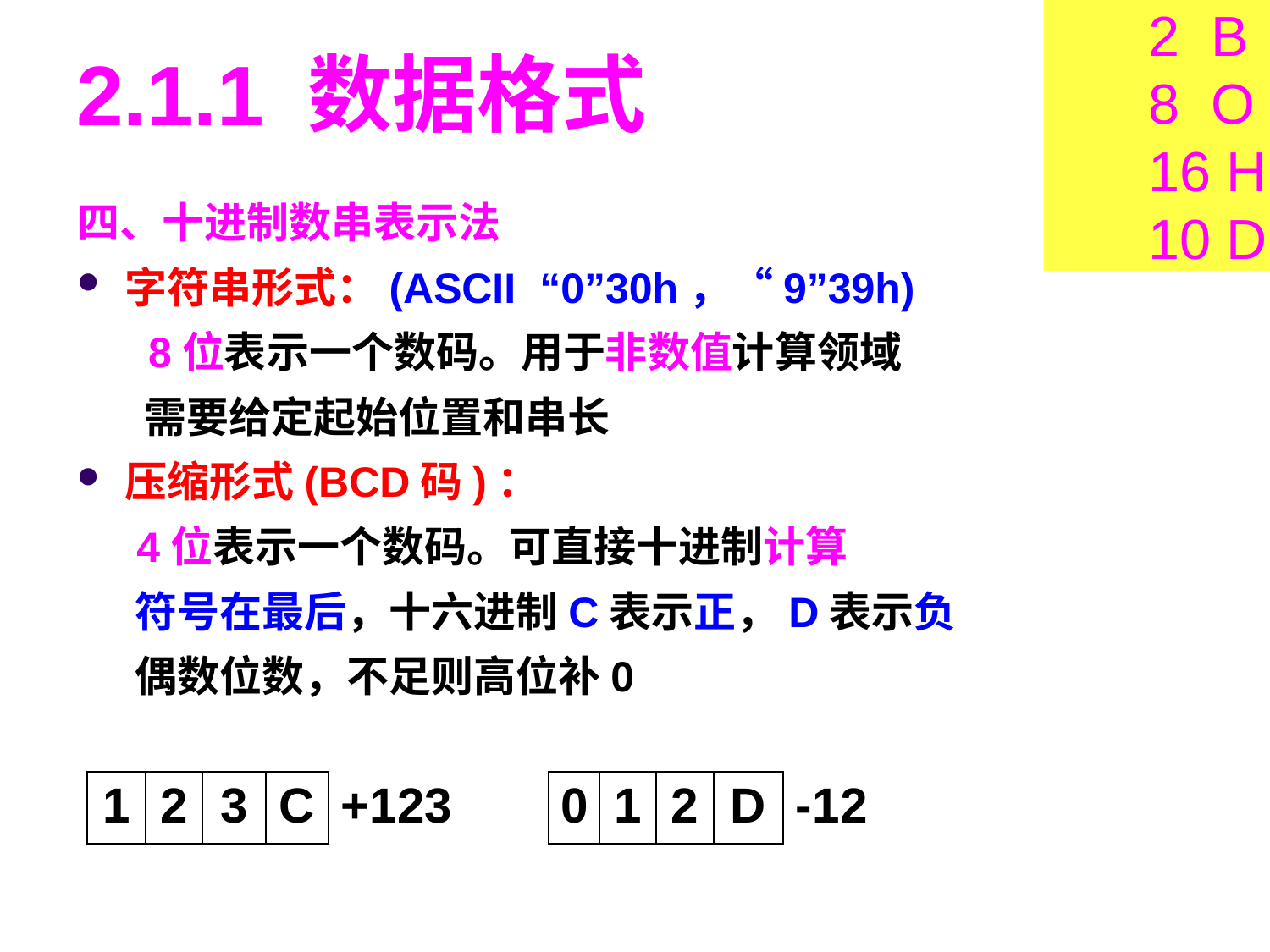

2  B
8  O
16 H
10 D
# 2.1.1 数据格式
四、十进制数串表示法
字符串形式：(ASCII  “0”30h，“9”39h)
      8位表示一个数码。用于非数值计算领域
      需要给定起始位置和串长
压缩形式(BCD码)：
     4位表示一个数码。可直接十进制计算
     符号在最后，十六进制C表示正，D表示负
     偶数位数，不足则高位补0

| 1 | 2 | 3 | C | +123 |  | 0 | 1 | 2 | D | -12 |
| --- | --- | --- | --- | --- | --- | --- | --- | --- | --- | --- |

11